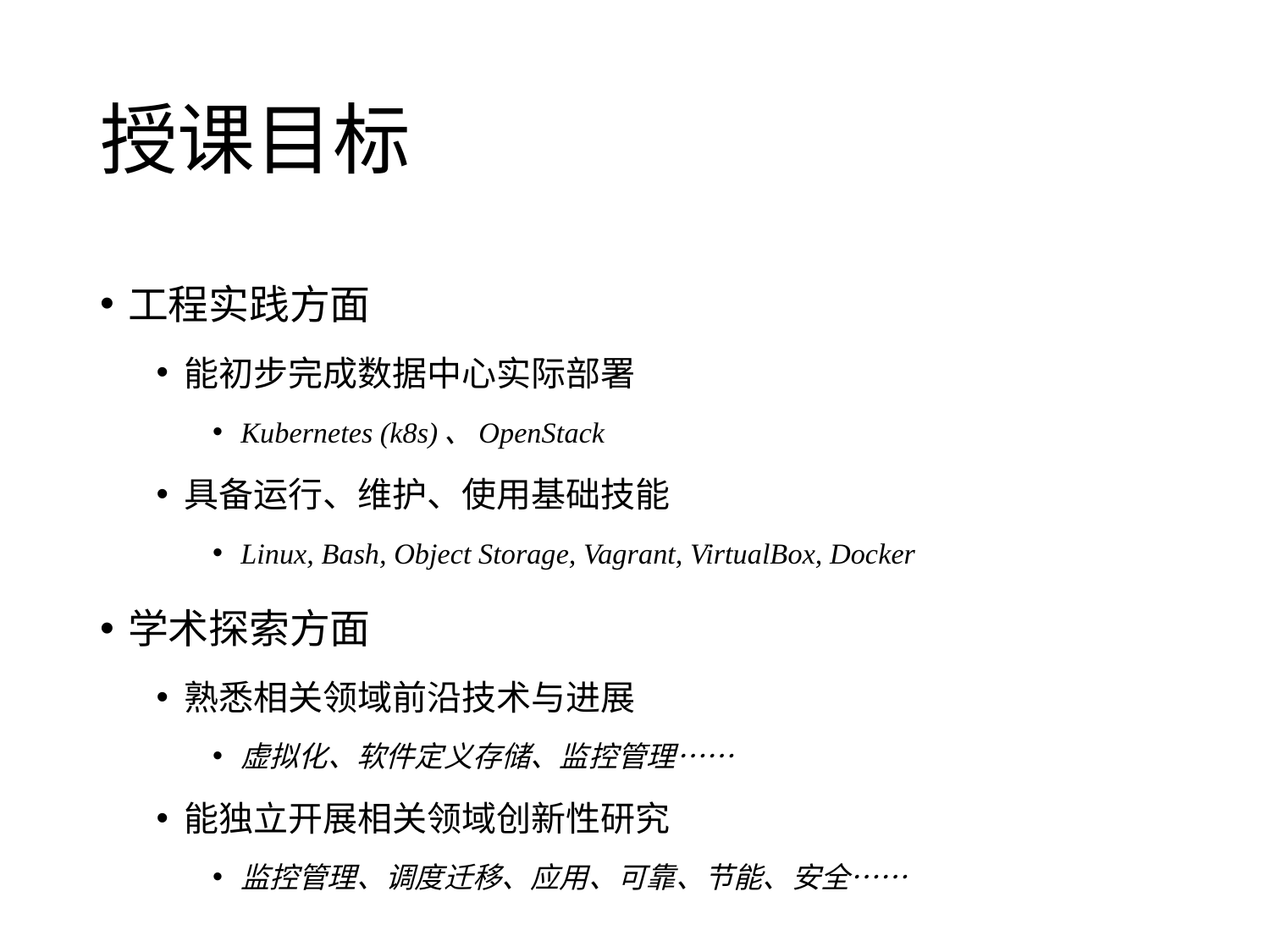

# 授课目标
工程实践方面
能初步完成数据中心实际部署
Kubernetes (k8s)、OpenStack
具备运行、维护、使用基础技能
Linux, Bash, Object Storage, Vagrant, VirtualBox, Docker
学术探索方面
熟悉相关领域前沿技术与进展
虚拟化、软件定义存储、监控管理……
能独立开展相关领域创新性研究
监控管理、调度迁移、应用、可靠、节能、安全……